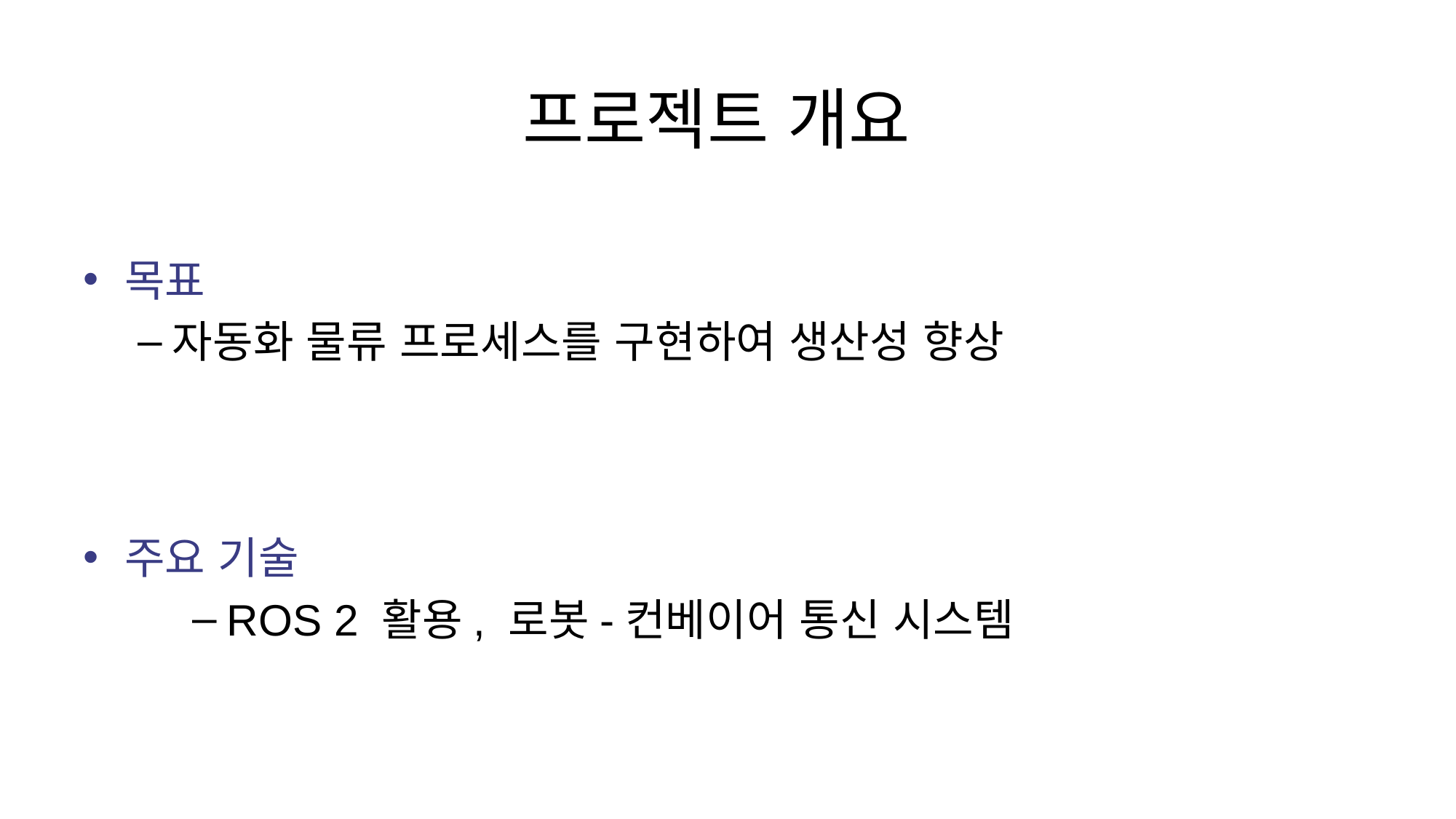

# 프로젝트 개요
목표
자동화 물류 프로세스를 구현하여 생산성 향상

주요 기술
ROS 2 활용, 로봇-컨베이어 통신 시스템